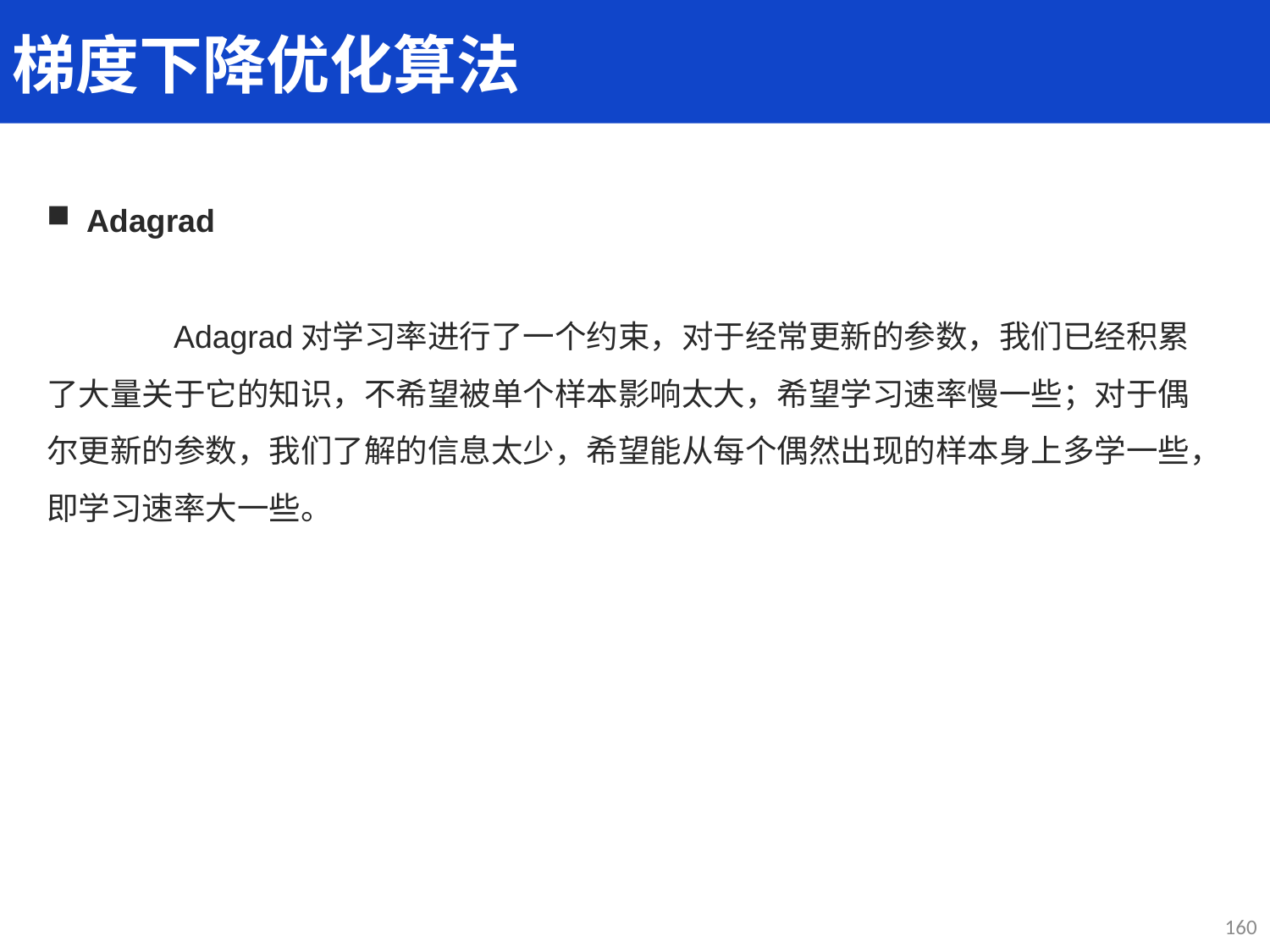

梯度下降优化算法

Adagrad

	Adagrad对学习率进行了一个约束，对于经常更新的参数，我们已经积累了大量关于它的知识，不希望被单个样本影响太大，希望学习速率慢一些；对于偶尔更新的参数，我们了解的信息太少，希望能从每个偶然出现的样本身上多学一些，即学习速率大一些。

160